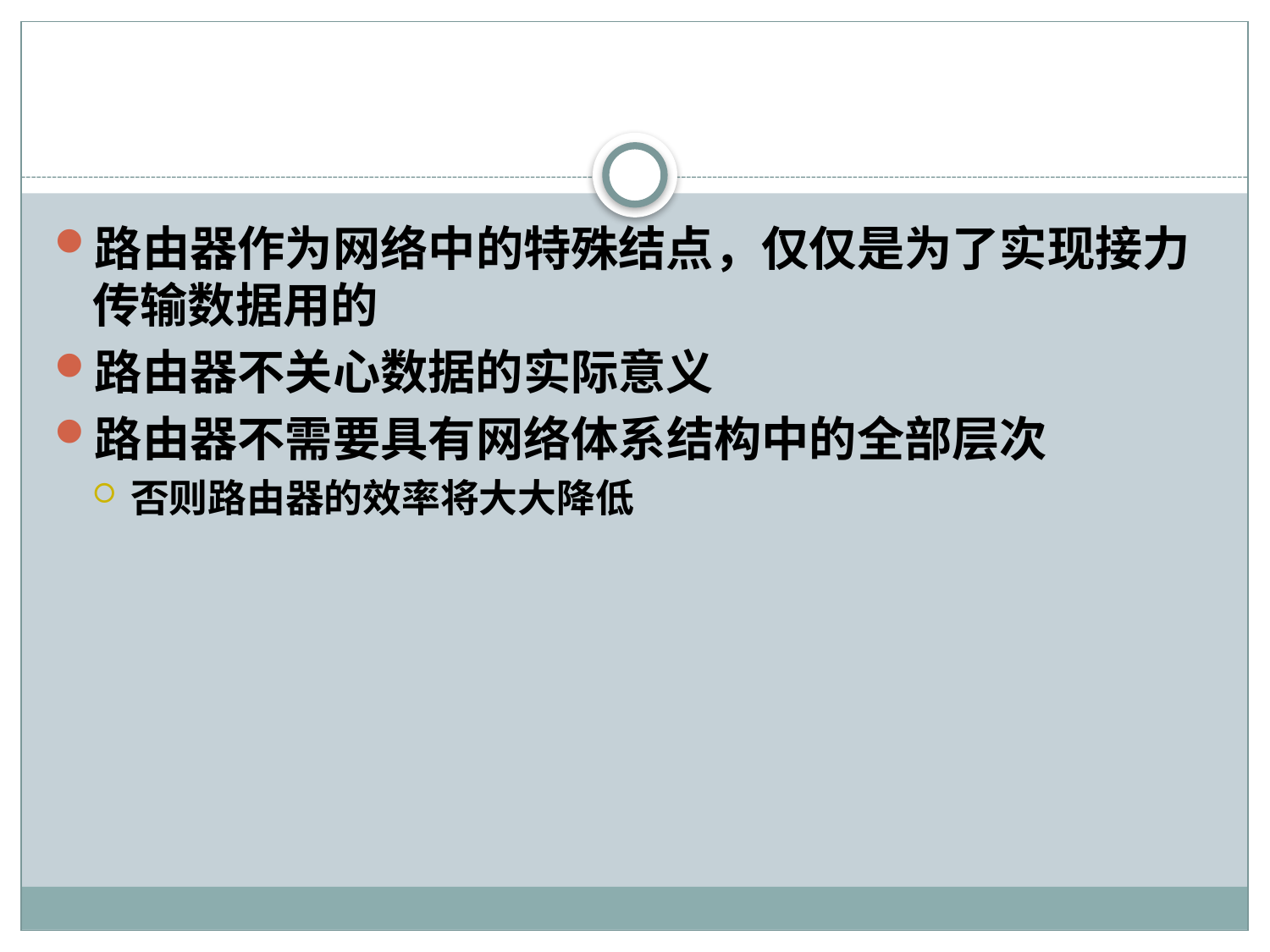

#
路由器作为网络中的特殊结点，仅仅是为了实现接力传输数据用的
路由器不关心数据的实际意义
路由器不需要具有网络体系结构中的全部层次
否则路由器的效率将大大降低